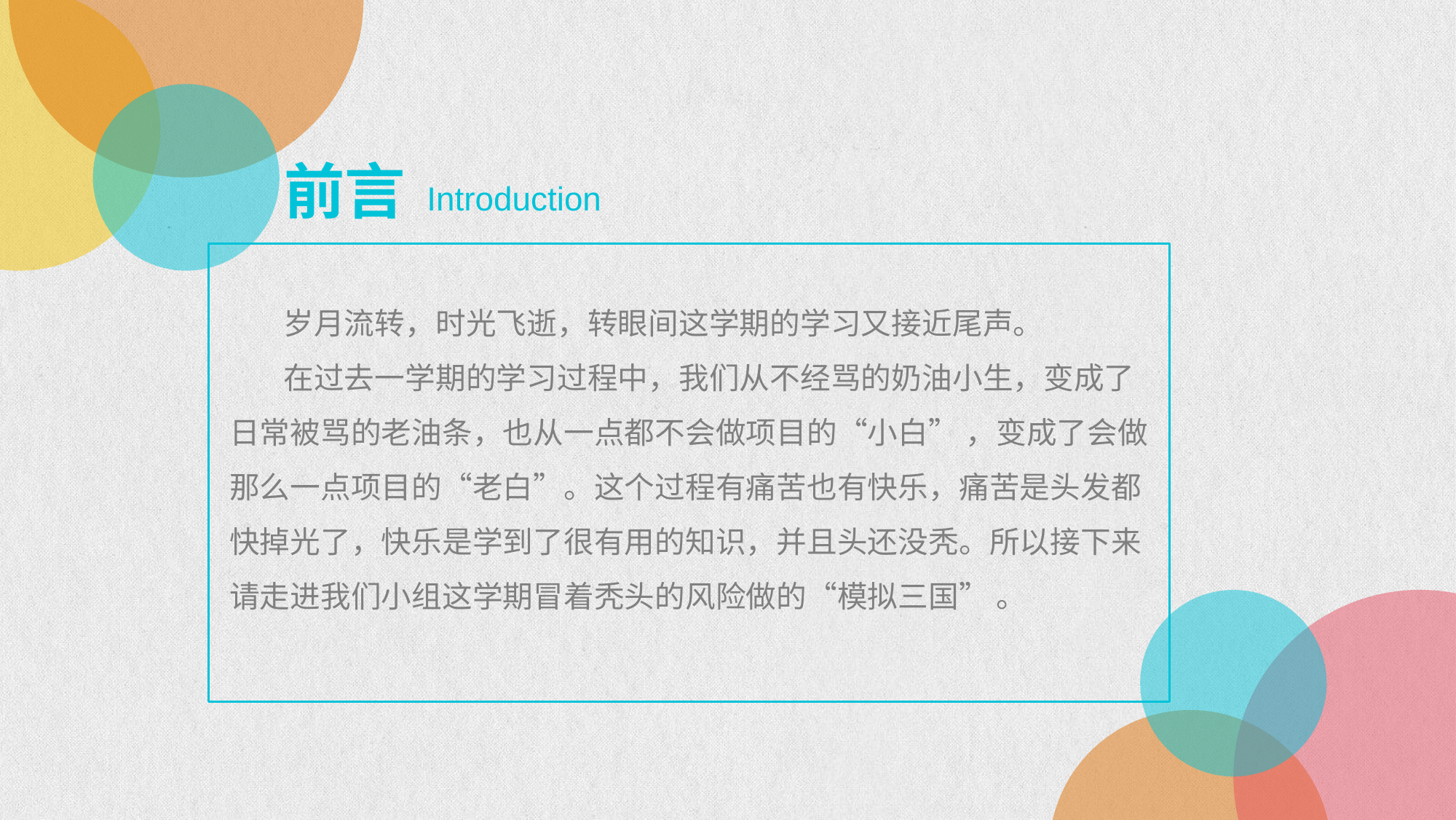

前言
Introduction

       岁月流转，时光飞逝，转眼间这学期的学习又接近尾声。
       在过去一学期的学习过程中，我们从不经骂的奶油小生，变成了日常被骂的老油条，也从一点都不会做项目的“小白” ，变成了会做那么一点项目的“老白”。这个过程有痛苦也有快乐，痛苦是头发都快掉光了，快乐是学到了很有用的知识，并且头还没秃。所以接下来请走进我们小组这学期冒着秃头的风险做的“模拟三国” 。